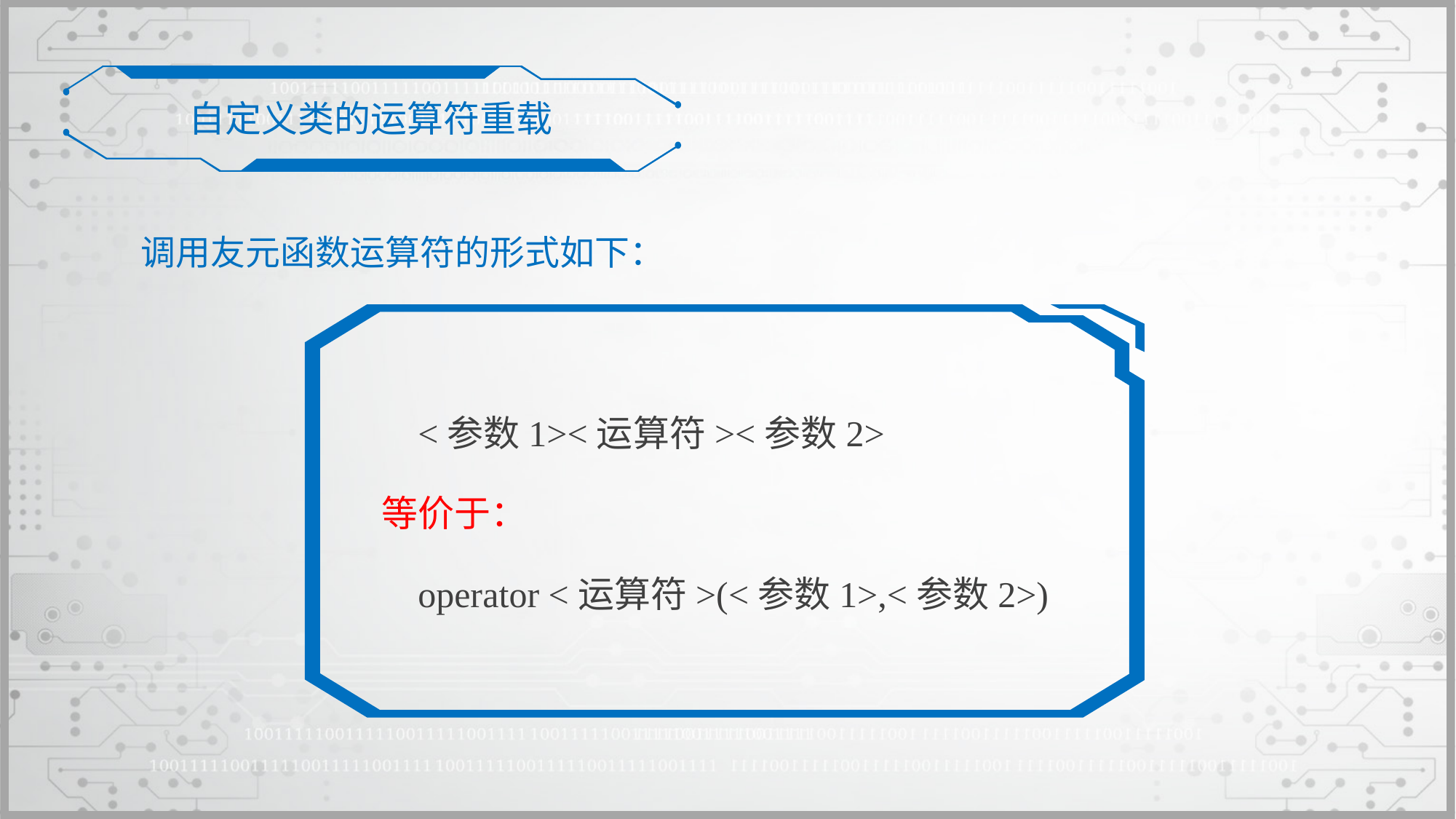

自定义类的运算符重载
调用友元函数运算符的形式如下：

    <参数1><运算符><参数2>
等价于：
    operator <运算符>(<参数1>,<参数2>)